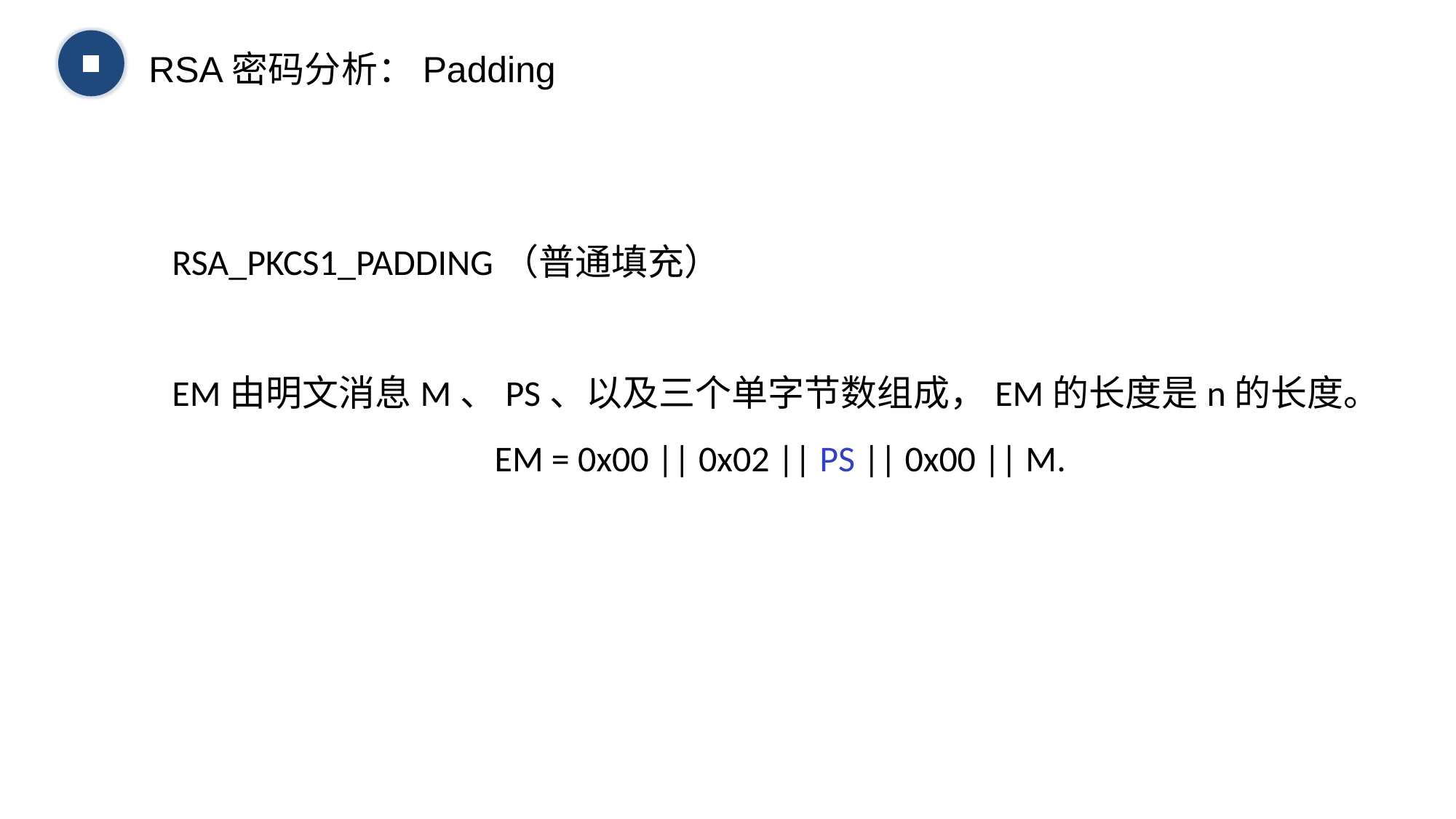

RSA密码分析：Padding
RSA_PKCS1_PADDING（普通填充）

EM由明文消息M、PS、以及三个单字节数组成，EM的长度是n的长度。
EM = 0x00 || 0x02 || PS || 0x00 || M.